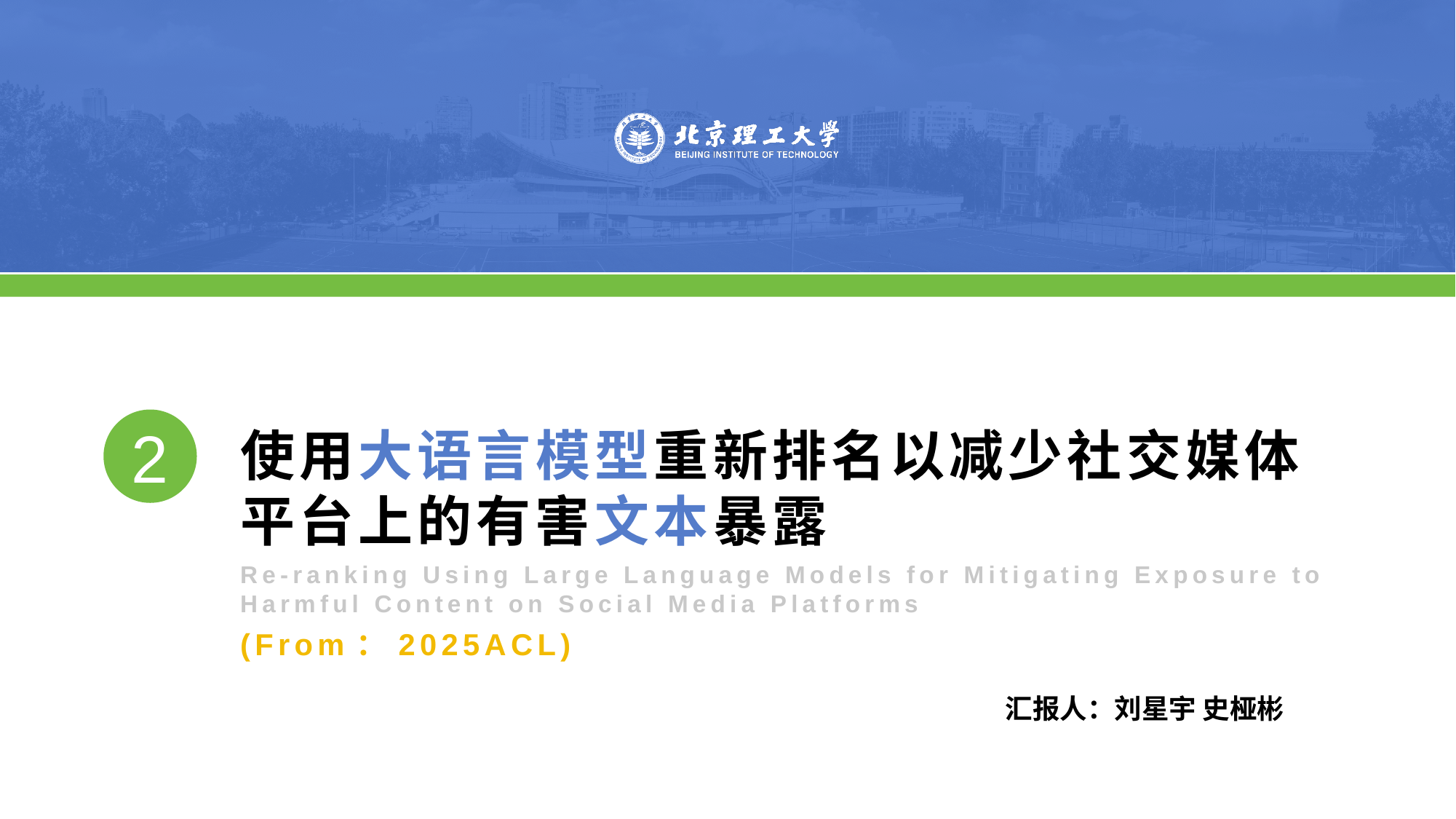

2
使用大语言模型重新排名以减少社交媒体平台上的有害文本暴露
Re-ranking Using Large Language Models for Mitigating Exposure to Harmful Content on Social Media Platforms
(From：2025ACL)
汇报人：刘星宇 史桠彬